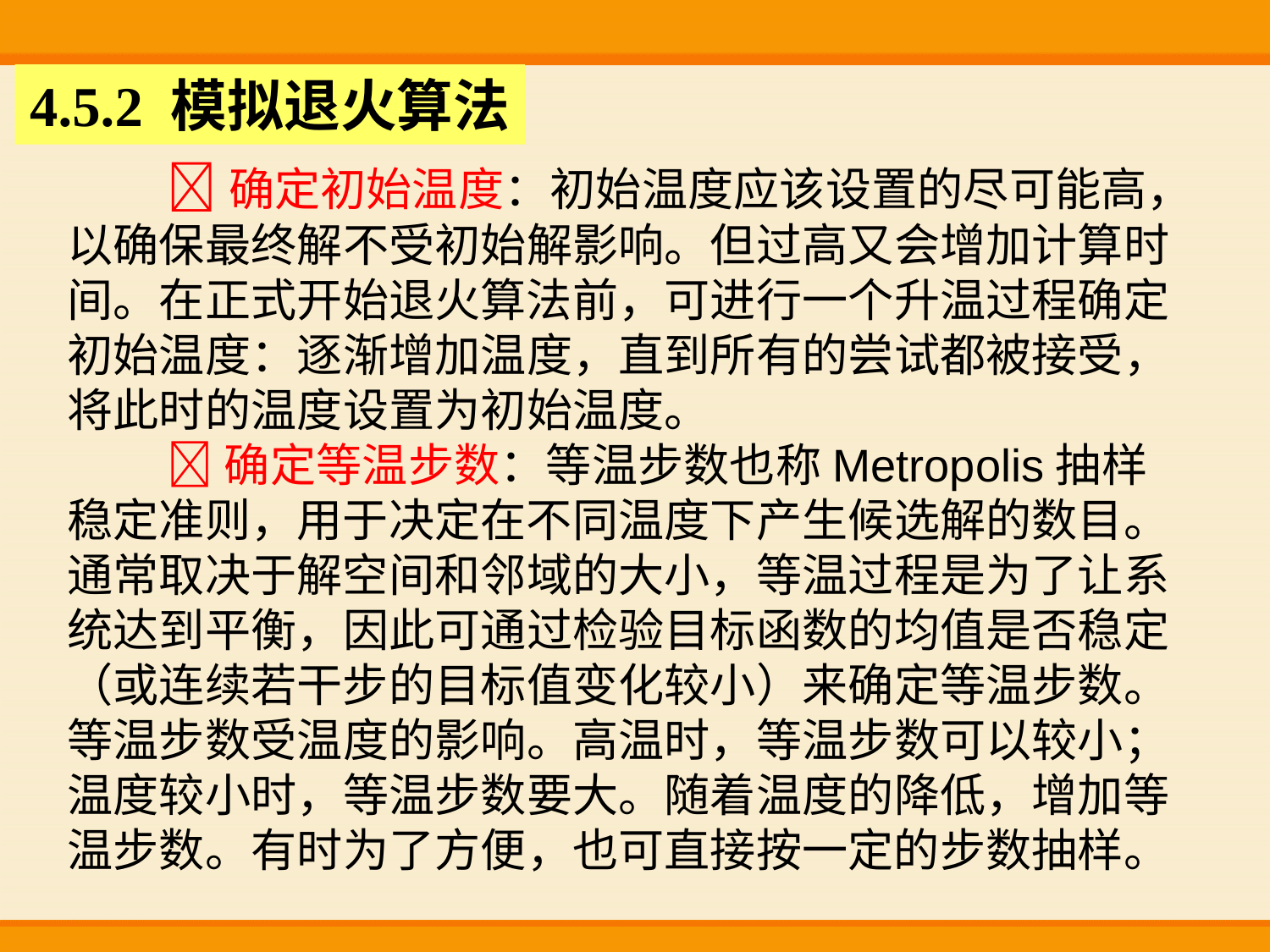

4.5.2 模拟退火算法
•确定初始温度：初始温度应该设置的尽可能高，以确保最终解不受初始解影响。但过高又会增加计算时间。在正式开始退火算法前，可进行一个升温过程确定初始温度：逐渐增加温度，直到所有的尝试都被接受，将此时的温度设置为初始温度。
•确定等温步数：等温步数也称Metropolis抽样稳定准则，用于决定在不同温度下产生候选解的数目。通常取决于解空间和邻域的大小，等温过程是为了让系统达到平衡，因此可通过检验目标函数的均值是否稳定（或连续若干步的目标值变化较小）来确定等温步数。等温步数受温度的影响。高温时，等温步数可以较小；温度较小时，等温步数要大。随着温度的降低，增加等温步数。有时为了方便，也可直接按一定的步数抽样。